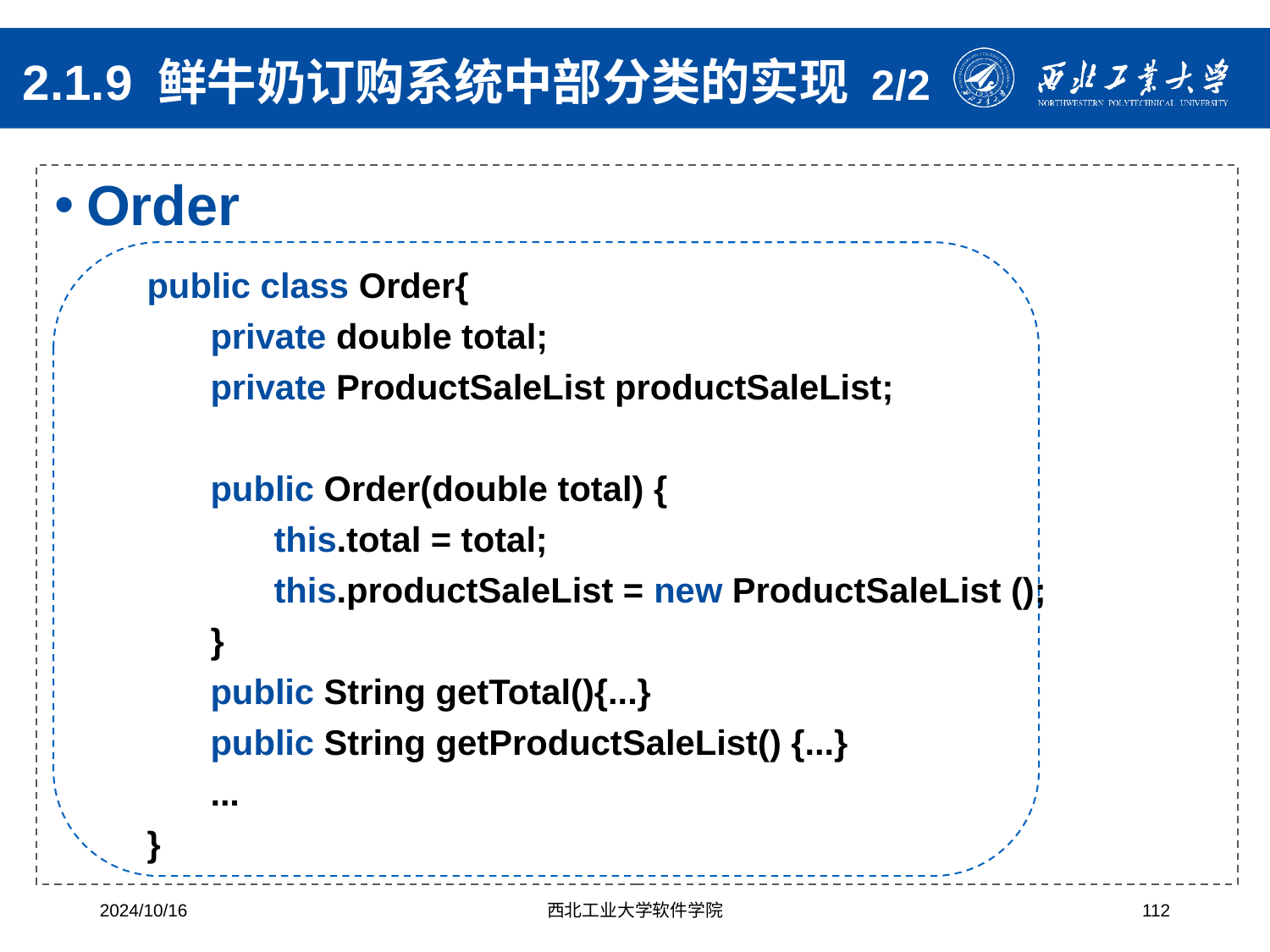

# 2.1.9 鲜牛奶订购系统中部分类的实现 2/2
Order
public class Order{
private double total;
private ProductSaleList productSaleList;

public Order(double total) {
this.total = total;
this.productSaleList = new ProductSaleList ();
}
public String getTotal(){...}
public String getProductSaleList() {...}
...
}
2024/10/16
西北工业大学软件学院
112